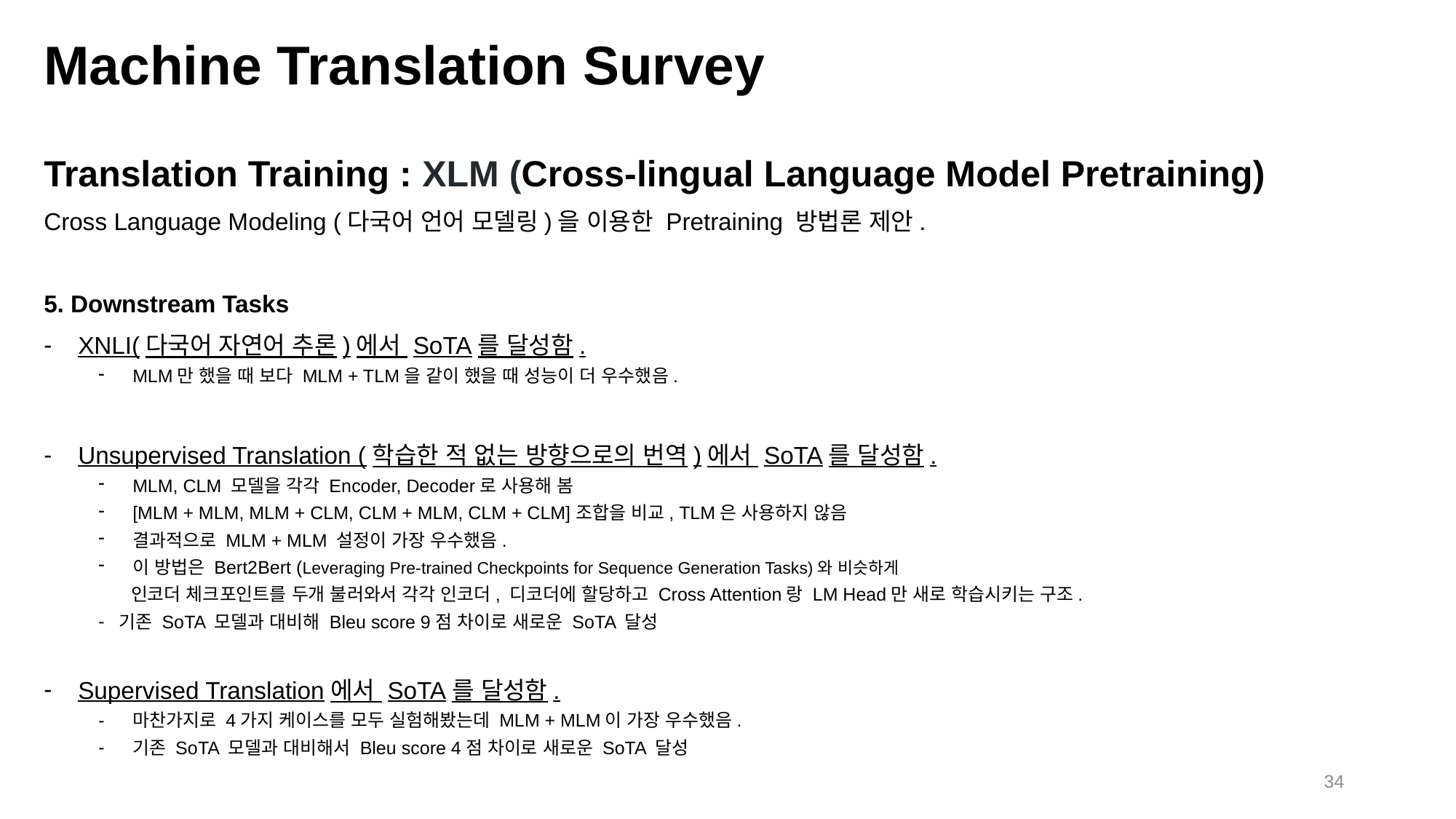

# Machine Translation Survey
Translation Training : XLM (Cross-lingual Language Model Pretraining)
Cross Language Modeling (다국어 언어 모델링)을 이용한 Pretraining 방법론 제안.

5. Downstream Tasks
XNLI(다국어 자연어 추론)에서 SoTA를 달성함.
MLM만 했을 때 보다 MLM + TLM을 같이 했을 때 성능이 더 우수했음.

Unsupervised Translation (학습한 적 없는 방향으로의 번역)에서 SoTA를 달성함.
MLM, CLM 모델을 각각 Encoder, Decoder로 사용해 봄
[MLM + MLM, MLM + CLM, CLM + MLM, CLM + CLM]조합을 비교, TLM은 사용하지 않음
결과적으로 MLM + MLM 설정이 가장 우수했음.
이 방법은 Bert2Bert (Leveraging Pre-trained Checkpoints for Sequence Generation Tasks)와 비슷하게
      인코더 체크포인트를 두개 불러와서 각각 인코더, 디코더에 할당하고 Cross Attention랑 LM Head만 새로 학습시키는 구조.
기존 SoTA 모델과 대비해 Bleu score 9점 차이로 새로운 SoTA 달성

Supervised Translation에서 SoTA를 달성함.
마찬가지로 4가지 케이스를 모두 실험해봤는데 MLM + MLM이 가장 우수했음.
기존 SoTA 모델과 대비해서 Bleu score 4점 차이로 새로운 SoTA 달성

34